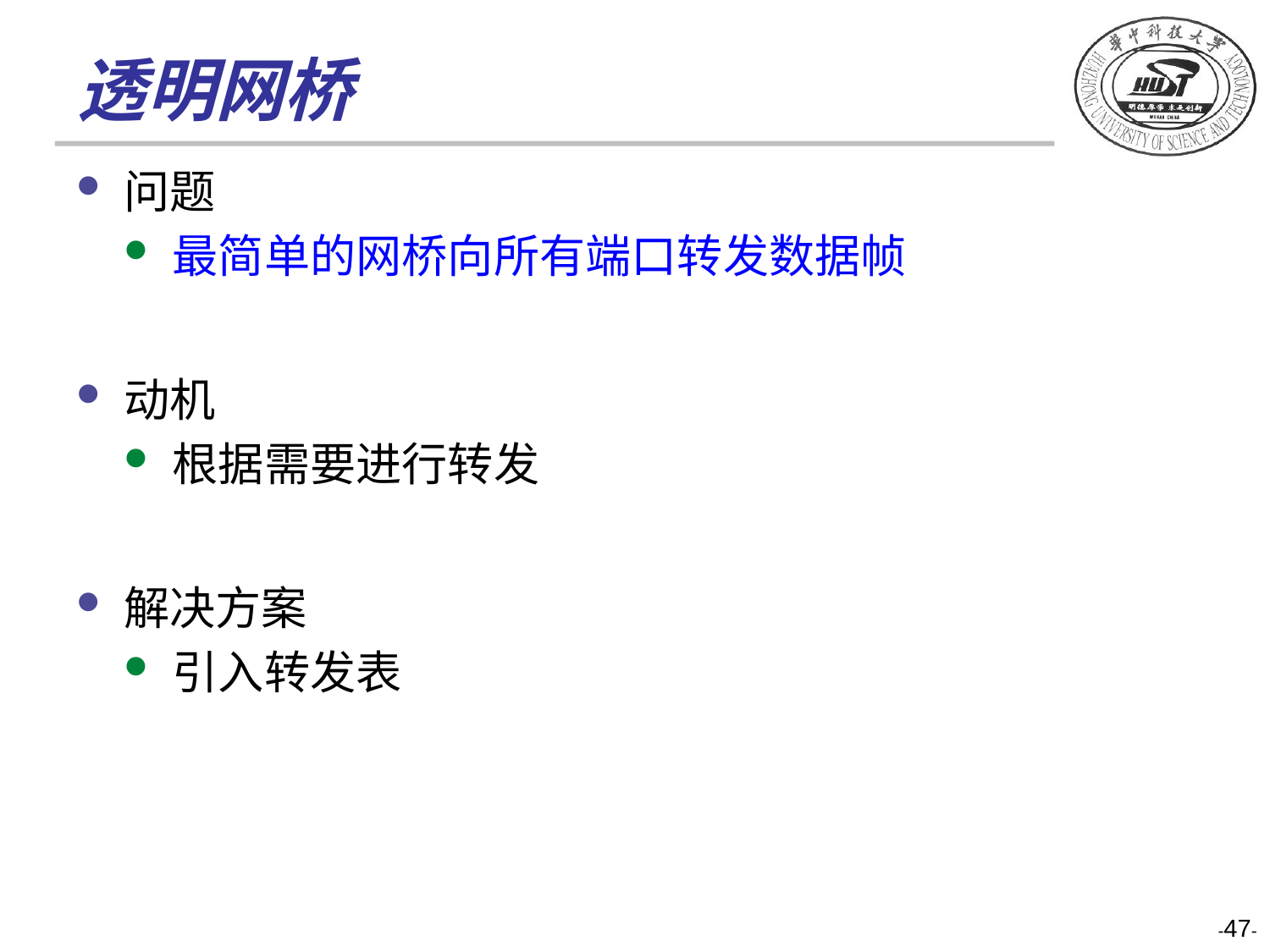

# 透明网桥
问题
最简单的网桥向所有端口转发数据帧

动机
根据需要进行转发

解决方案
引入转发表
-47-